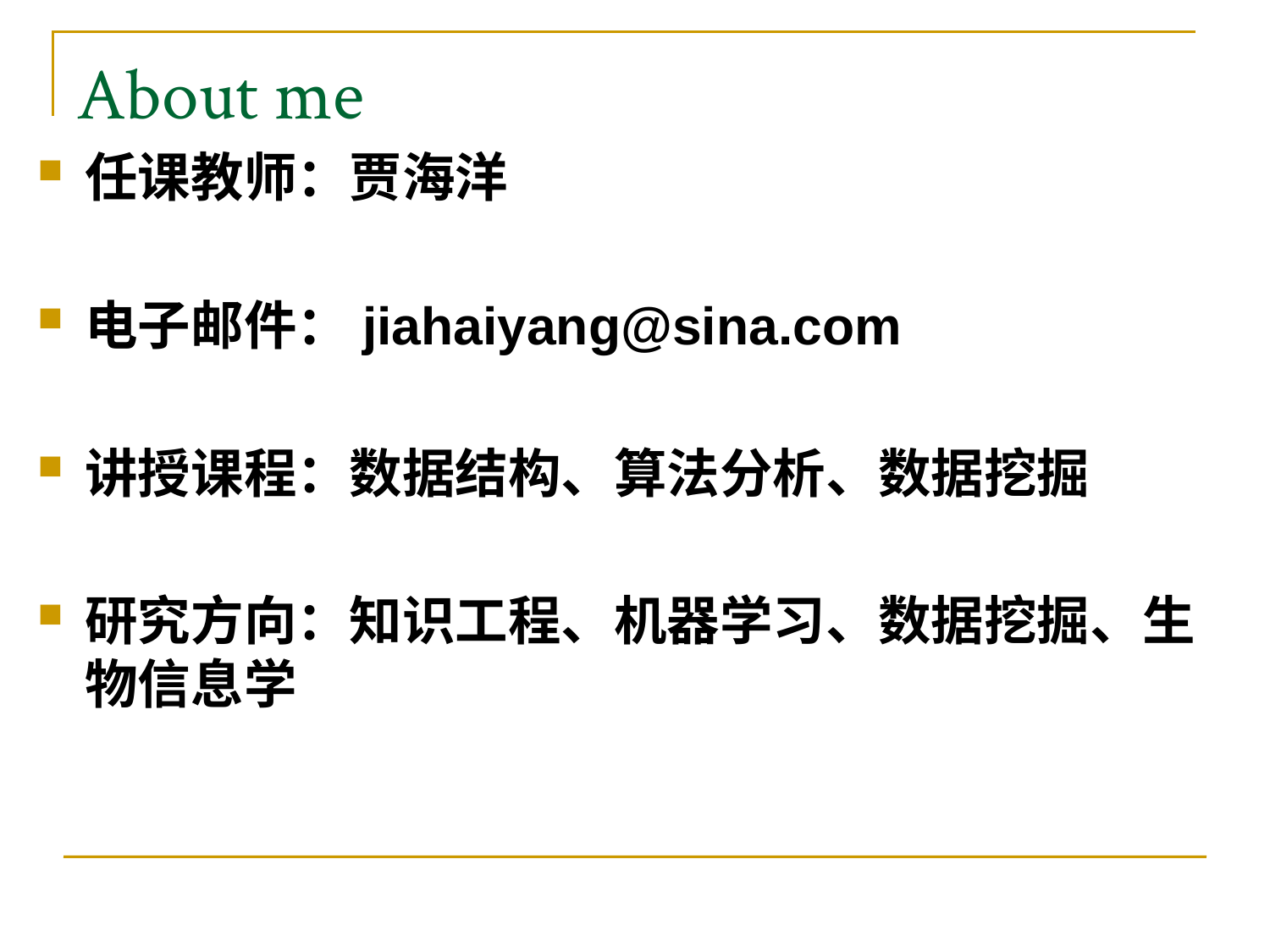

# About me
任课教师：贾海洋

电子邮件：jiahaiyang@sina.com

讲授课程：数据结构、算法分析、数据挖掘

研究方向：知识工程、机器学习、数据挖掘、生物信息学